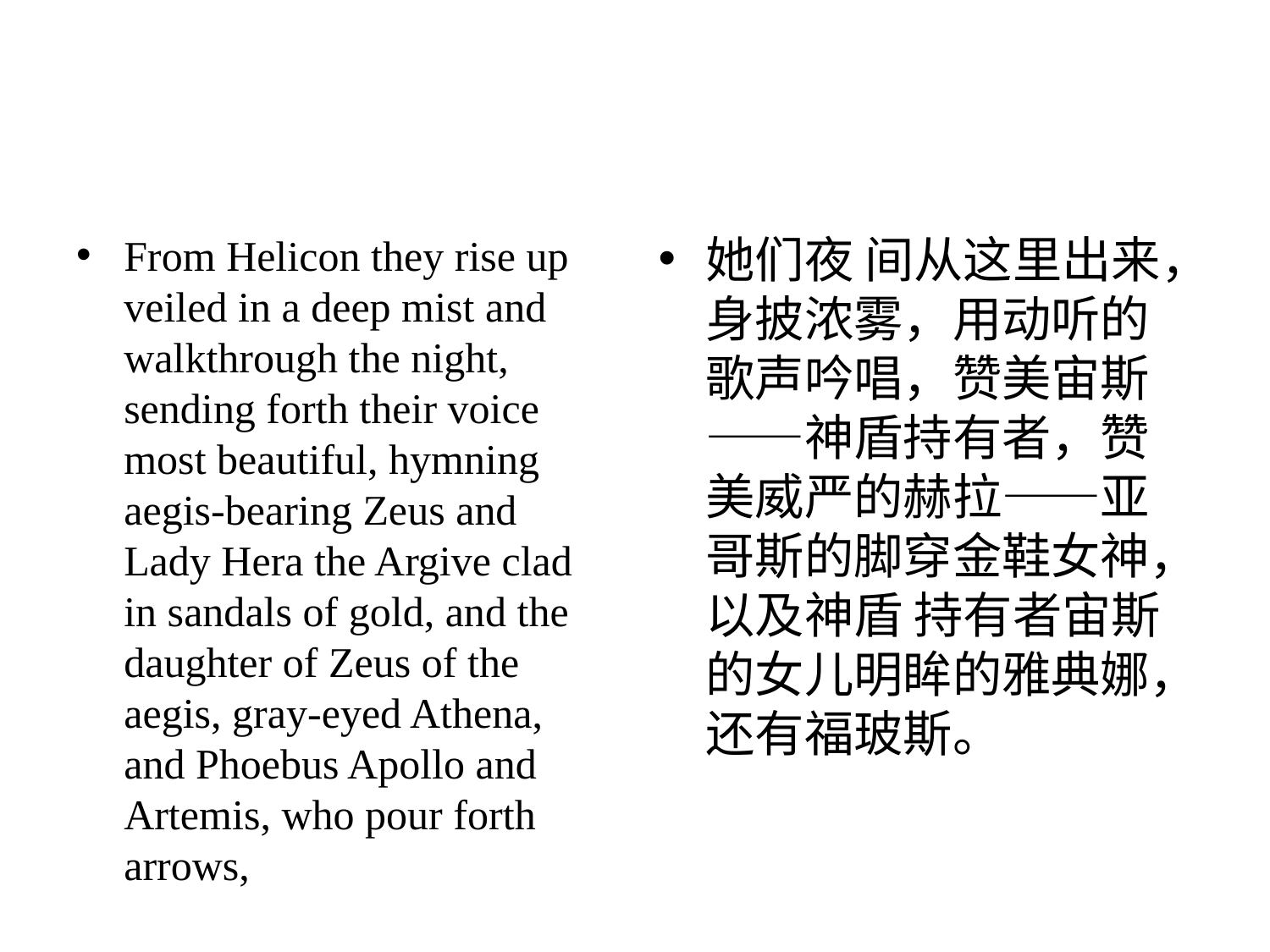

#
From Helicon they rise up veiled in a deep mist and walkthrough the night, sending forth their voice most beautiful, hymning aegis-bearing Zeus and Lady Hera the Argive clad in sandals of gold, and the daughter of Zeus of the aegis, gray-eyed Athena, and Phoebus Apollo and Artemis, who pour forth arrows,
她们夜 间从这⾥出来，⾝披浓雾，⽤动听的歌声吟唱，赞美宙斯——神盾持有者，赞美威严的赫拉——亚哥斯的脚穿⾦鞋⼥神，以及神盾 持有者宙斯的⼥⼉明眸的雅典娜，还有福玻斯。